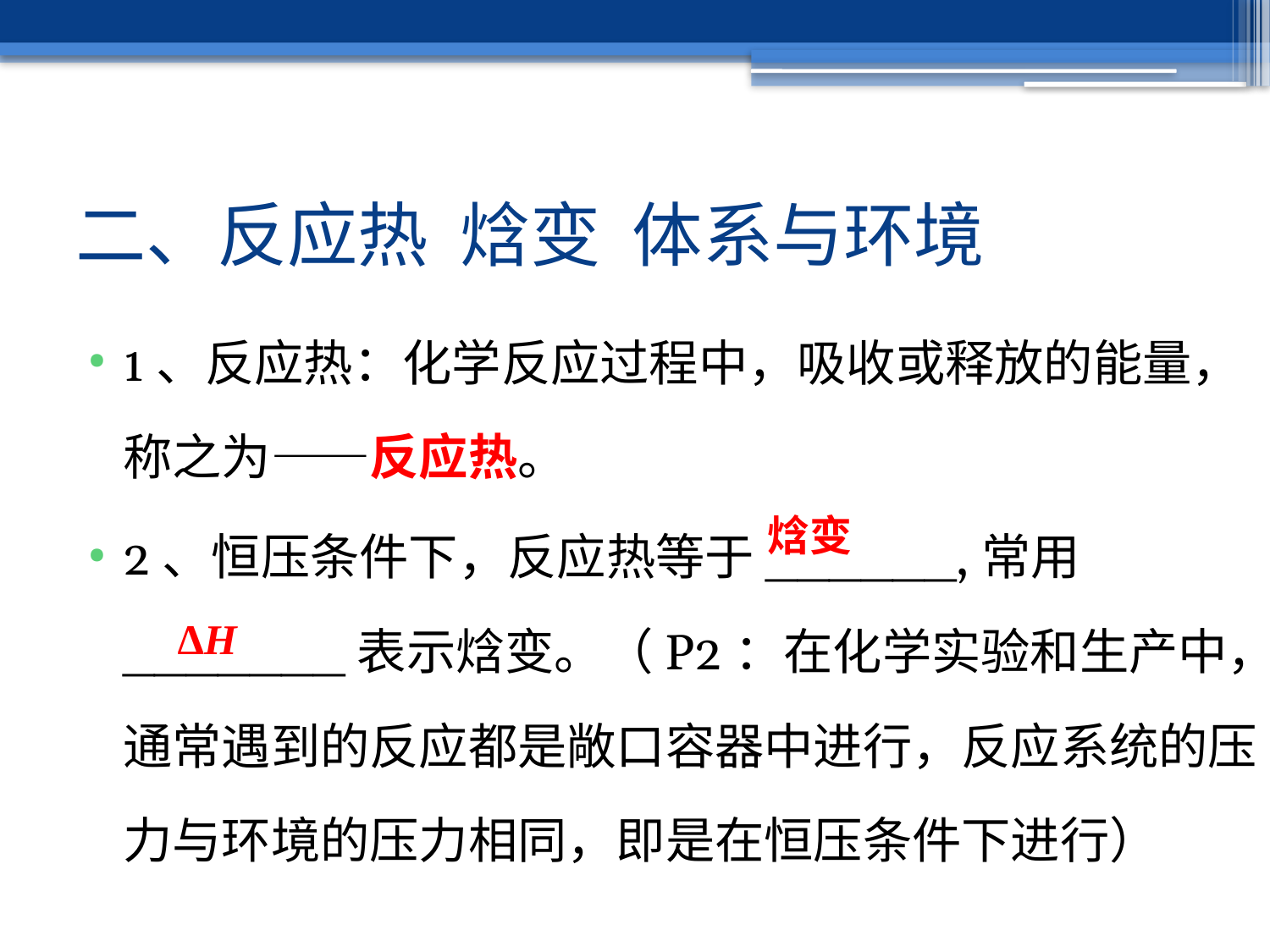

# 二、反应热  焓变  体系与环境
1、反应热：化学反应过程中，吸收或释放的能量，称之为——反应热。
2、恒压条件下，反应热等于______,常用_______表示焓变。（P2：在化学实验和生产中，通常遇到的反应都是敞口容器中进行，反应系统的压力与环境的压力相同，即是在恒压条件下进行）

焓变
ΔH